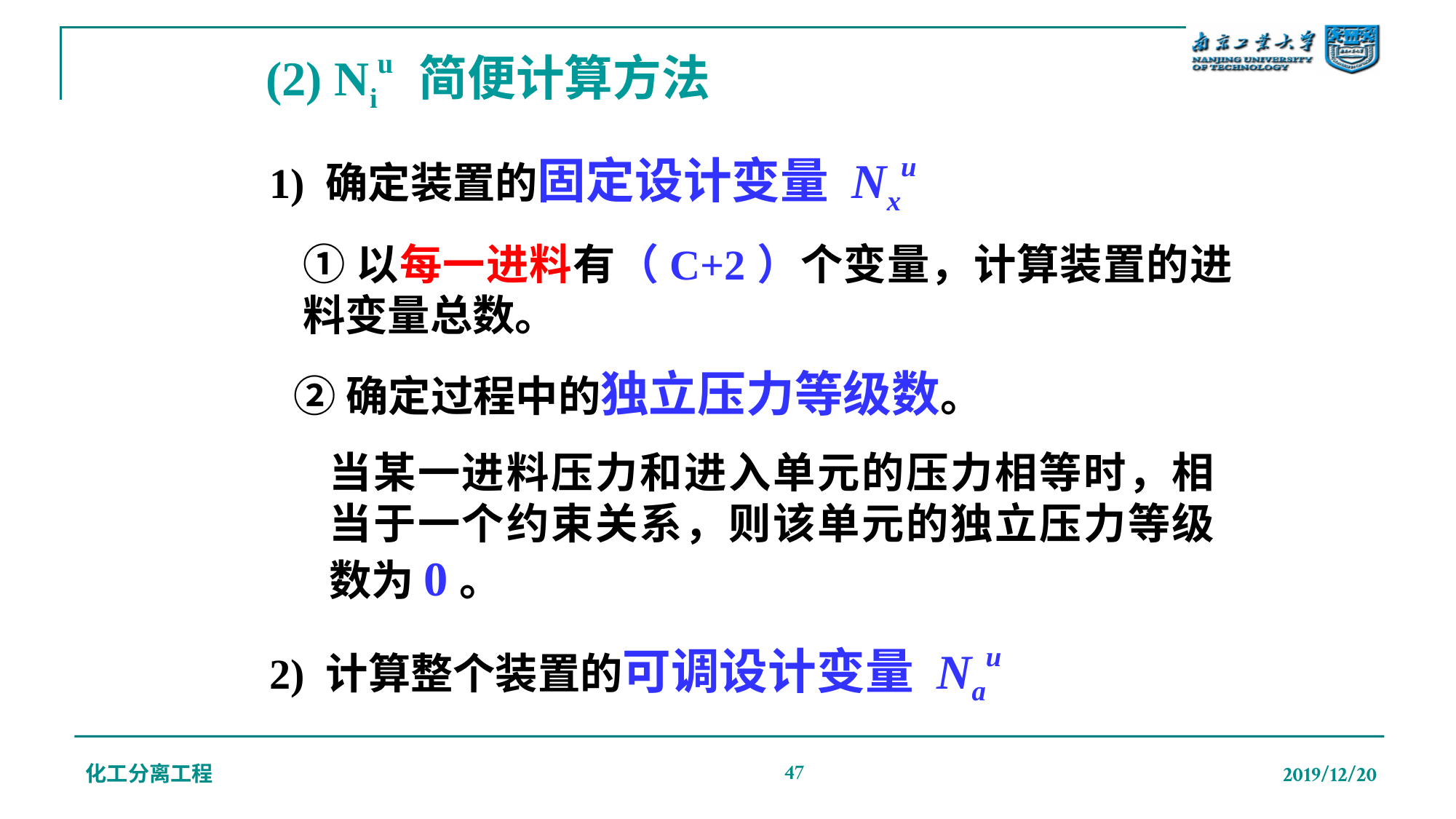

# (2) Niu  简便计算方法
  1) 确定装置的固定设计变量 Nxu
①以每一进料有（C+2）个变量，计算装置的进料变量总数。
  ②确定过程中的独立压力等级数。
当某一进料压力和进入单元的压力相等时，相当于一个约束关系，则该单元的独立压力等级数为0。
  2) 计算整个装置的可调设计变量 Nau
化工分离工程
47
2019/12/20